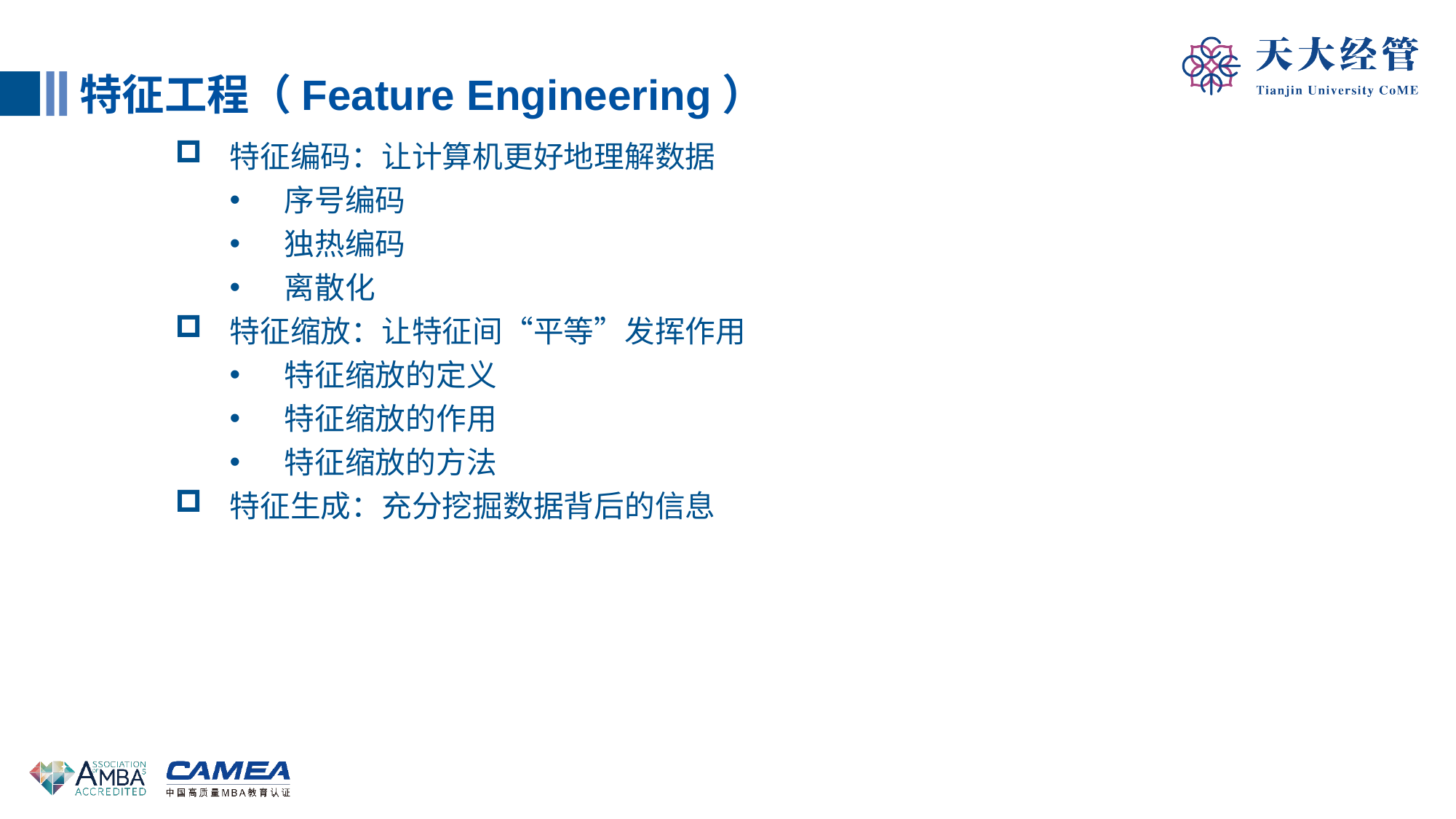

特征工程（Feature Engineering）

特征编码：让计算机更好地理解数据
序号编码
独热编码
离散化
特征缩放：让特征间“平等”发挥作用
特征缩放的定义
特征缩放的作用
特征缩放的方法
特征生成：充分挖掘数据背后的信息